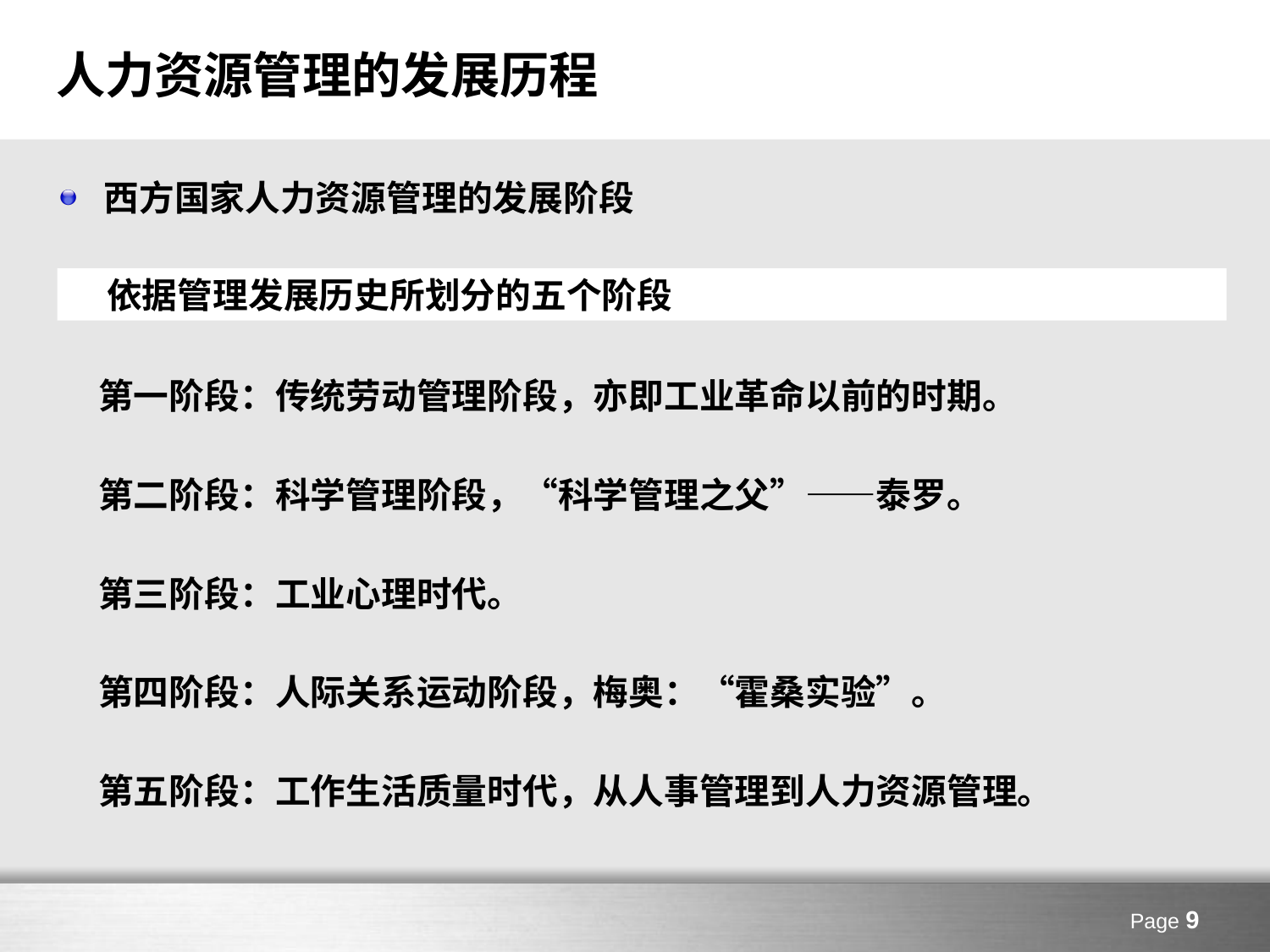

# 人力资源管理的发展历程
西方国家人力资源管理的发展阶段
  依据管理发展历史所划分的五个阶段
第一阶段：传统劳动管理阶段，亦即工业革命以前的时期。

第二阶段：科学管理阶段，“科学管理之父”——泰罗。

第三阶段：工业心理时代。

第四阶段：人际关系运动阶段，梅奥：“霍桑实验”。

第五阶段：工作生活质量时代，从人事管理到人力资源管理。
Page 9